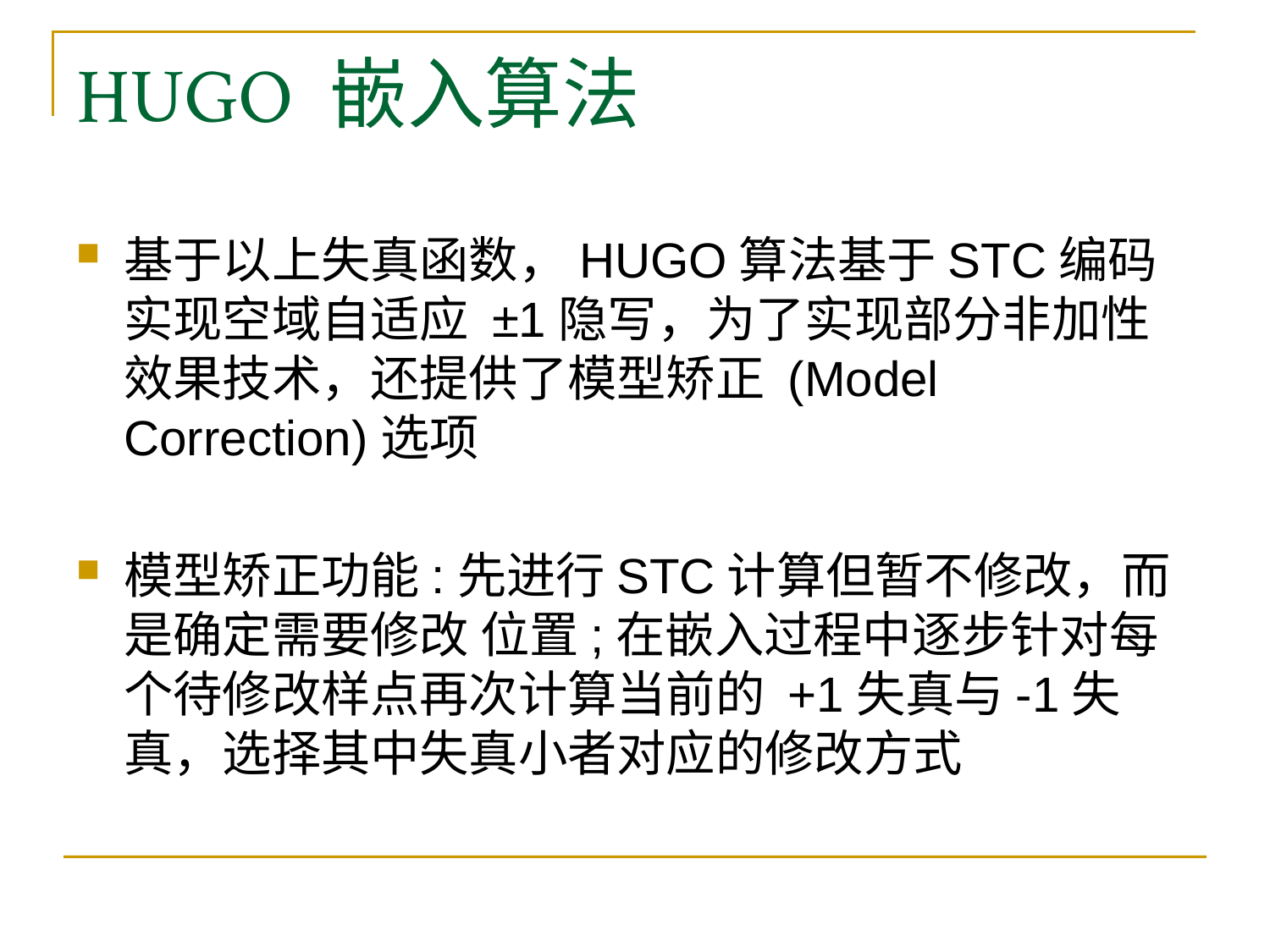

# HUGO 嵌入算法
基于以上失真函数，HUGO算法基于STC编码实现空域自适应 ±1隐写，为了实现部分非加性效果技术，还提供了模型矫正 (Model Correction)选项

模型矫正功能:先进行STC计算但暂不修改，而是确定需要修改 位置;在嵌入过程中逐步针对每个待修改样点再次计算当前的 +1失真与-1失真，选择其中失真小者对应的修改方式